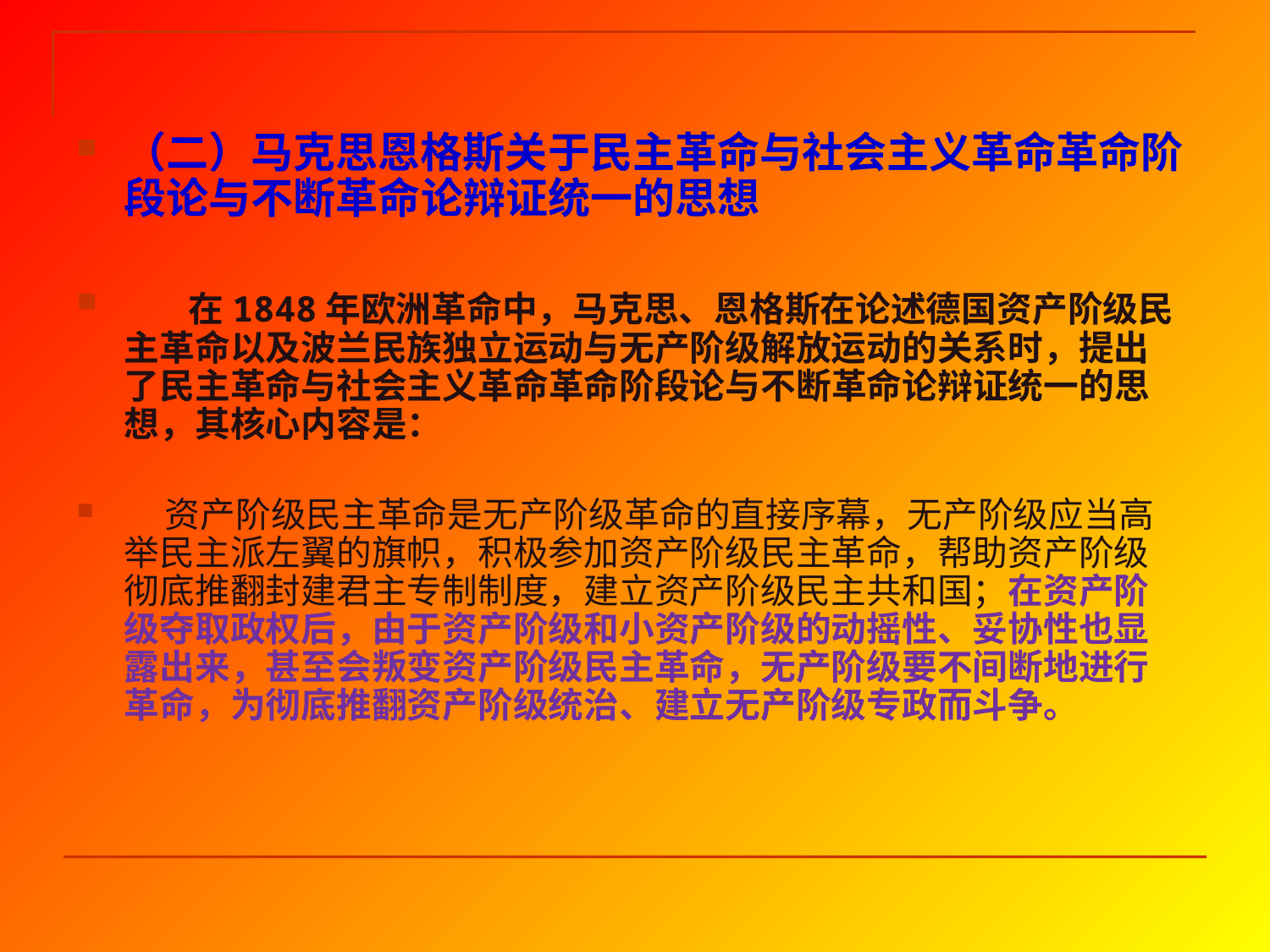

（二）马克思恩格斯关于民主革命与社会主义革命革命阶段论与不断革命论辩证统一的思想

      在1848年欧洲革命中，马克思、恩格斯在论述德国资产阶级民主革命以及波兰民族独立运动与无产阶级解放运动的关系时，提出了民主革命与社会主义革命革命阶段论与不断革命论辩证统一的思想，其核心内容是：

    资产阶级民主革命是无产阶级革命的直接序幕，无产阶级应当高举民主派左翼的旗帜，积极参加资产阶级民主革命，帮助资产阶级彻底推翻封建君主专制制度，建立资产阶级民主共和国；在资产阶级夺取政权后，由于资产阶级和小资产阶级的动摇性、妥协性也显露出来，甚至会叛变资产阶级民主革命，无产阶级要不间断地进行革命，为彻底推翻资产阶级统治、建立无产阶级专政而斗争。